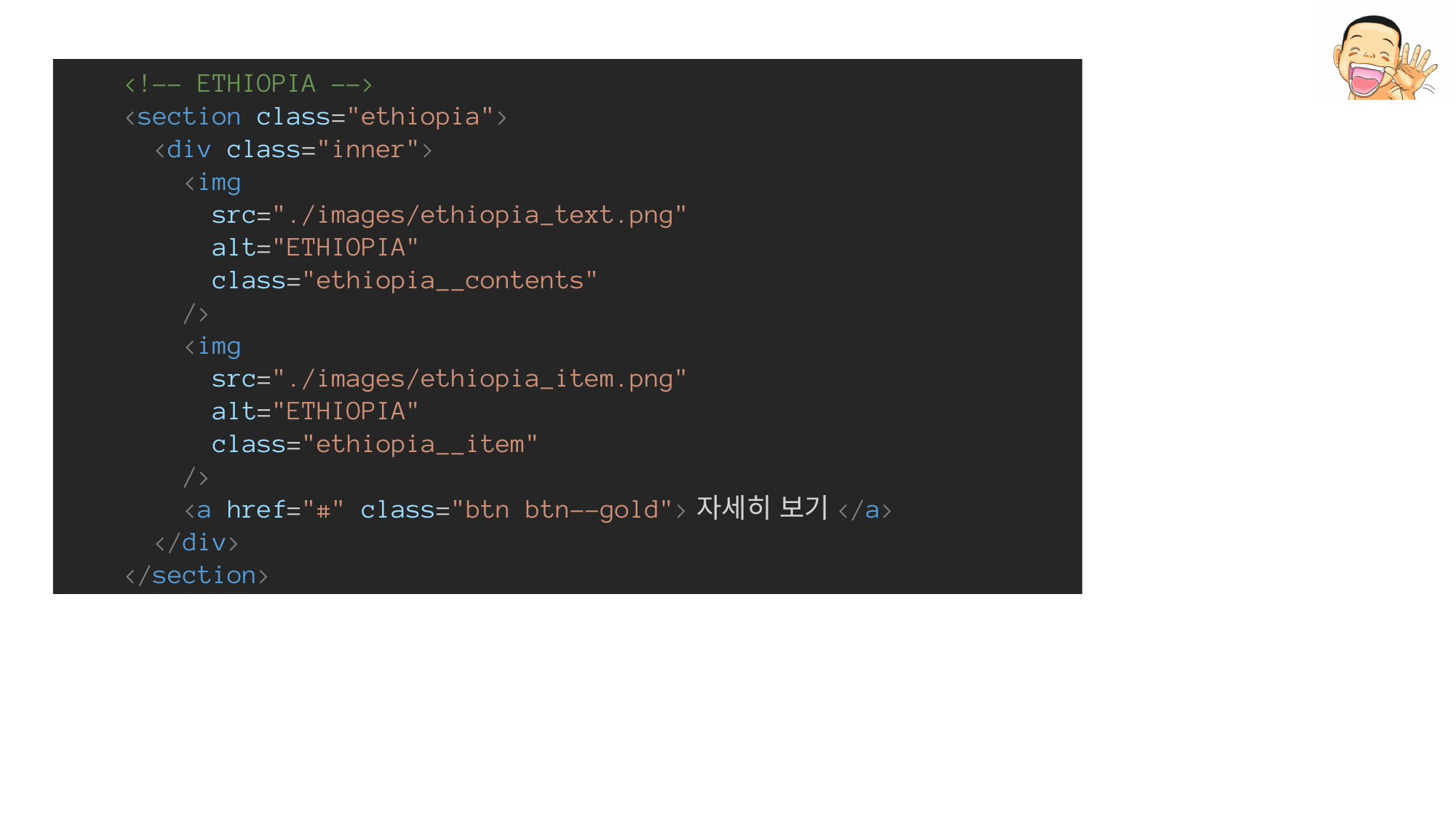

<!-- ETHIOPIA -->
    <section class="ethiopia">
      <div class="inner">
        <img
          src="./images/ethiopia_text.png"
          alt="ETHIOPIA"
          class="ethiopia__contents"
        />
        <img
          src="./images/ethiopia_item.png"
          alt="ETHIOPIA"
          class="ethiopia__item"
        />
        <a href="#" class="btn btn--gold">자세히 보기</a>
      </div>
    </section>